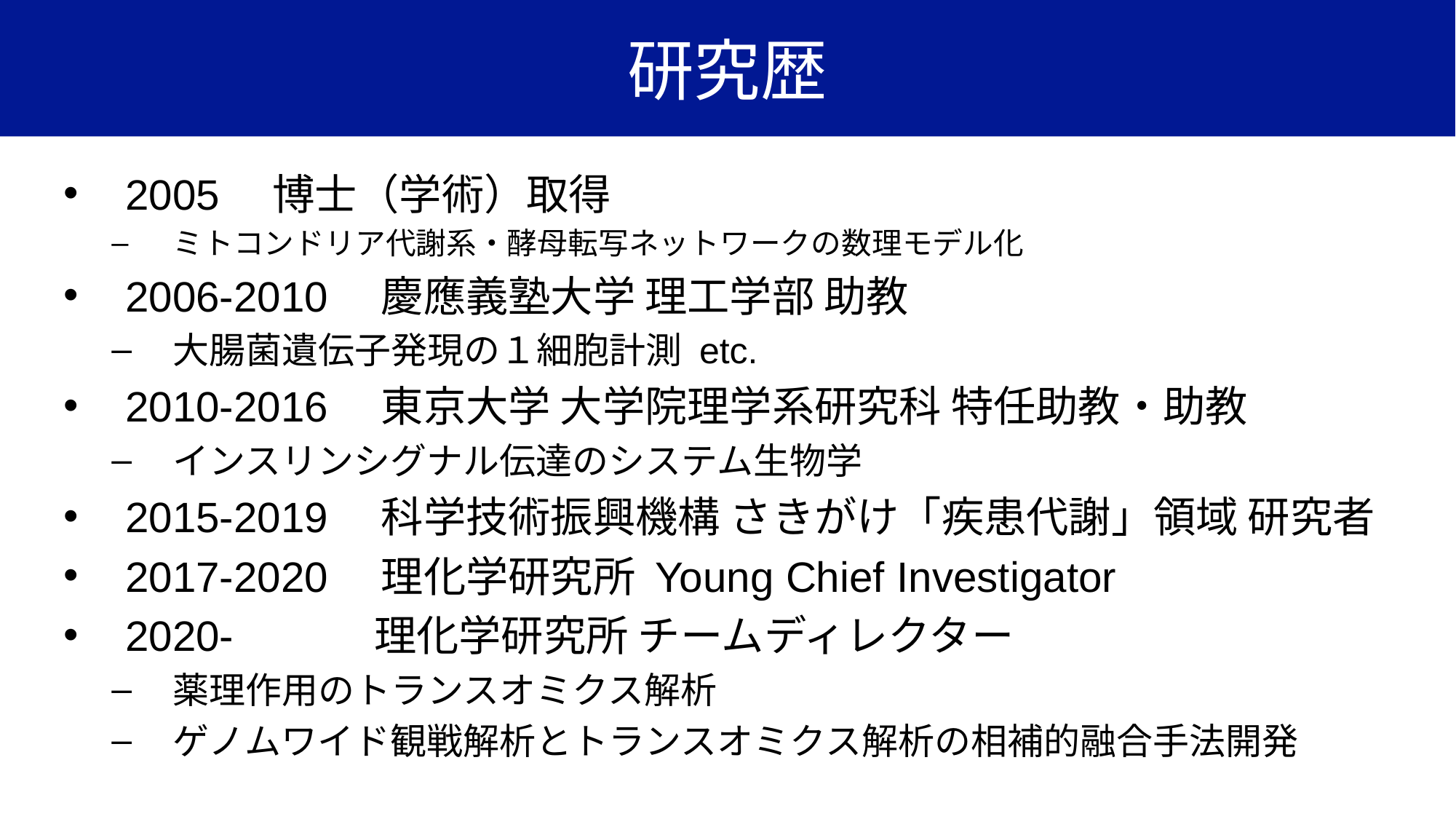

# 研究歴
2005　博士（学術）取得
ミトコンドリア代謝系・酵母転写ネットワークの数理モデル化
2006-2010　慶應義塾大学 理工学部 助教
大腸菌遺伝子発現の１細胞計測 etc.
2010-2016　東京大学 大学院理学系研究科 特任助教・助教
インスリンシグナル伝達のシステム生物学
2015-2019　科学技術振興機構 さきがけ「疾患代謝」領域 研究者
2017-2020　理化学研究所 Young Chief Investigator
2020-           理化学研究所 チームディレクター
薬理作用のトランスオミクス解析
ゲノムワイド観戦解析とトランスオミクス解析の相補的融合手法開発